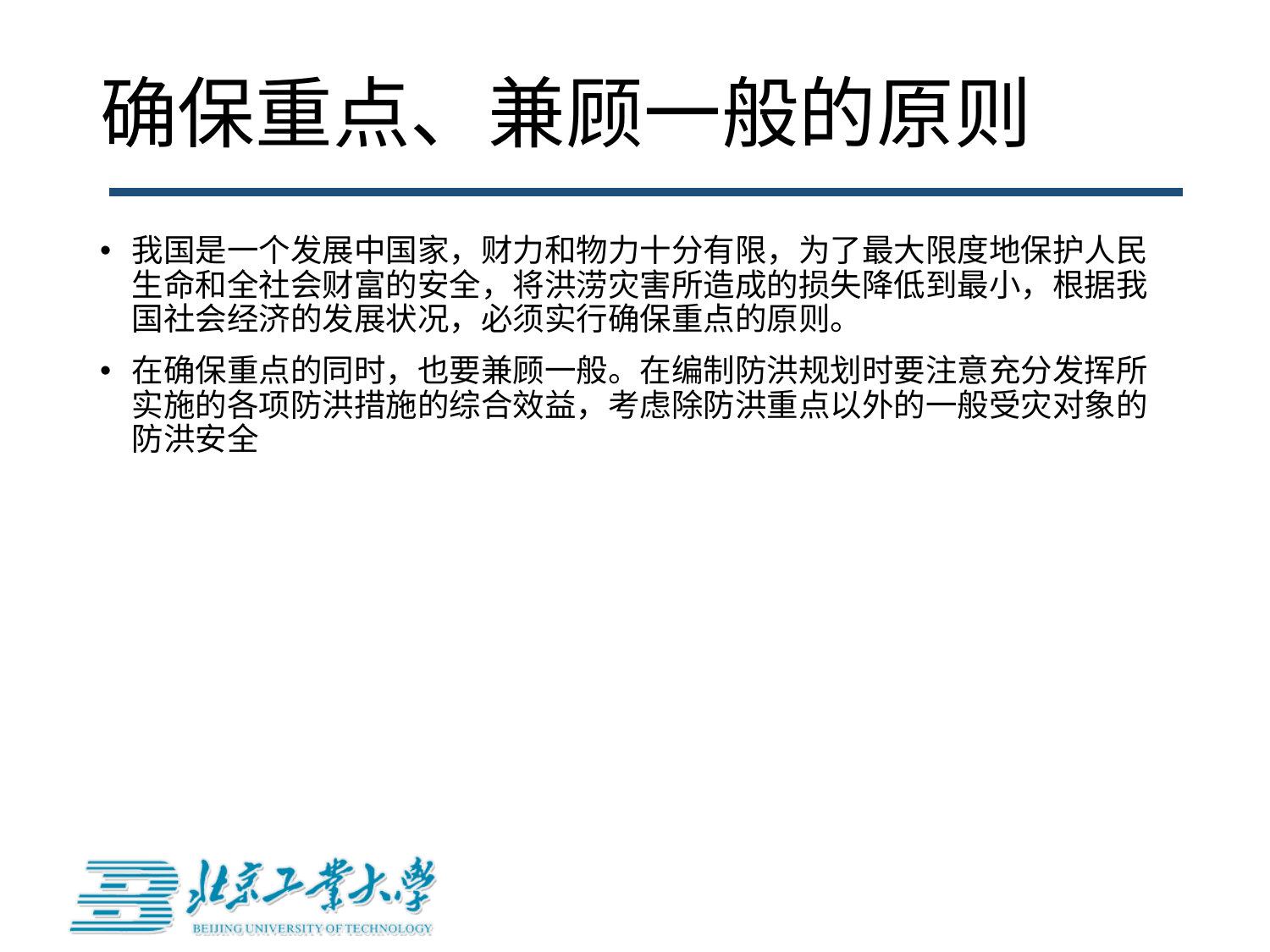

# 确保重点、兼顾一般的原则
我国是一个发展中国家，财力和物力十分有限，为了最大限度地保护人民生命和全社会财富的安全，将洪涝灾害所造成的损失降低到最小，根据我国社会经济的发展状况，必须实行确保重点的原则。
在确保重点的同时，也要兼顾一般。在编制防洪规划时要注意充分发挥所实施的各项防洪措施的综合效益，考虑除防洪重点以外的一般受灾对象的防洪安全